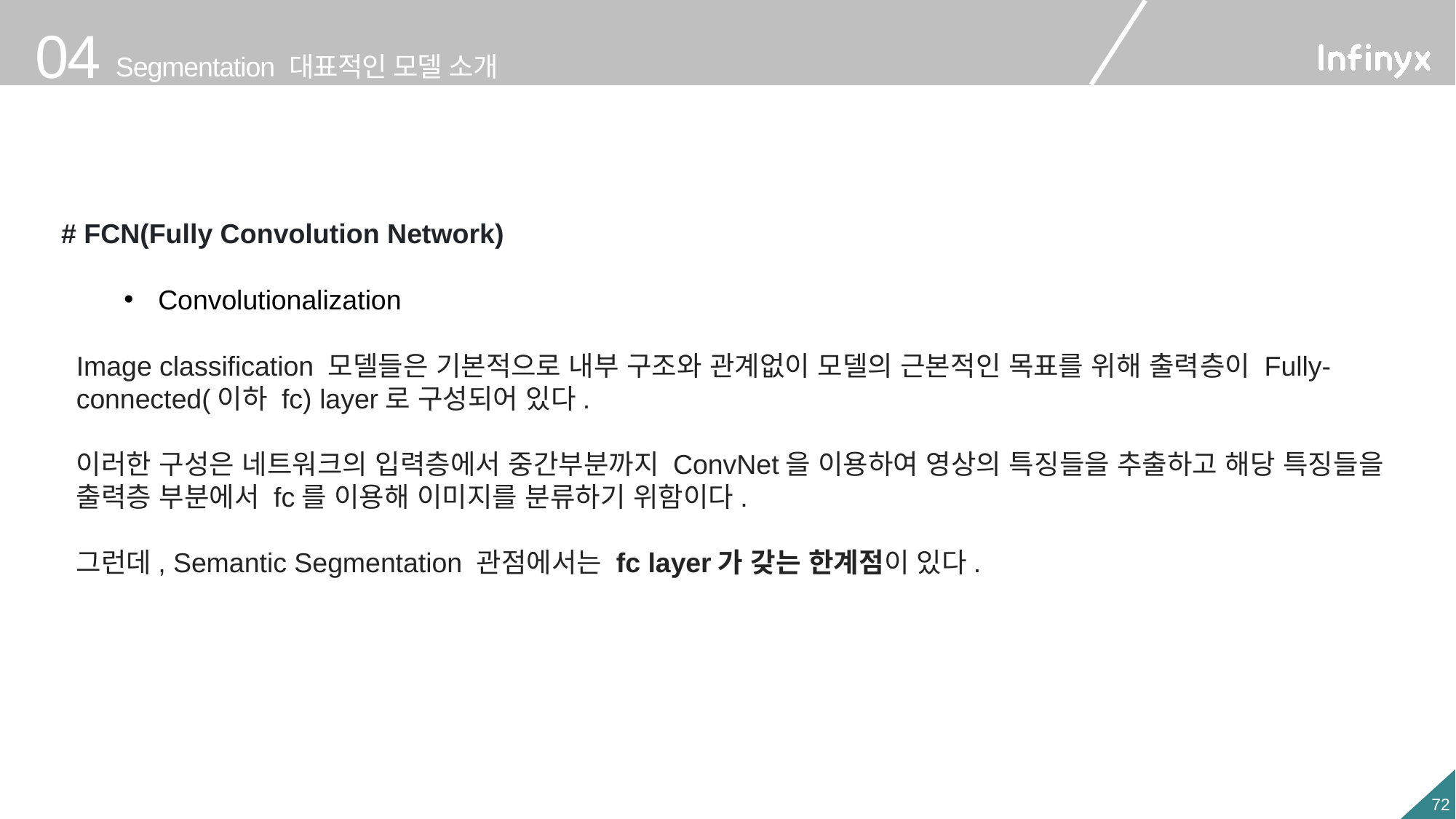

# FCN(Fully Convolution Network)
Convolutionalization
Image classification 모델들은 기본적으로 내부 구조와 관계없이 모델의 근본적인 목표를 위해 출력층이 Fully-connected(이하 fc) layer로 구성되어 있다.

이러한 구성은 네트워크의 입력층에서 중간부분까지 ConvNet을 이용하여 영상의 특징들을 추출하고 해당 특징들을 출력층 부분에서 fc를 이용해 이미지를 분류하기 위함이다.

그런데, Semantic Segmentation 관점에서는 fc layer가 갖는 한계점이 있다.